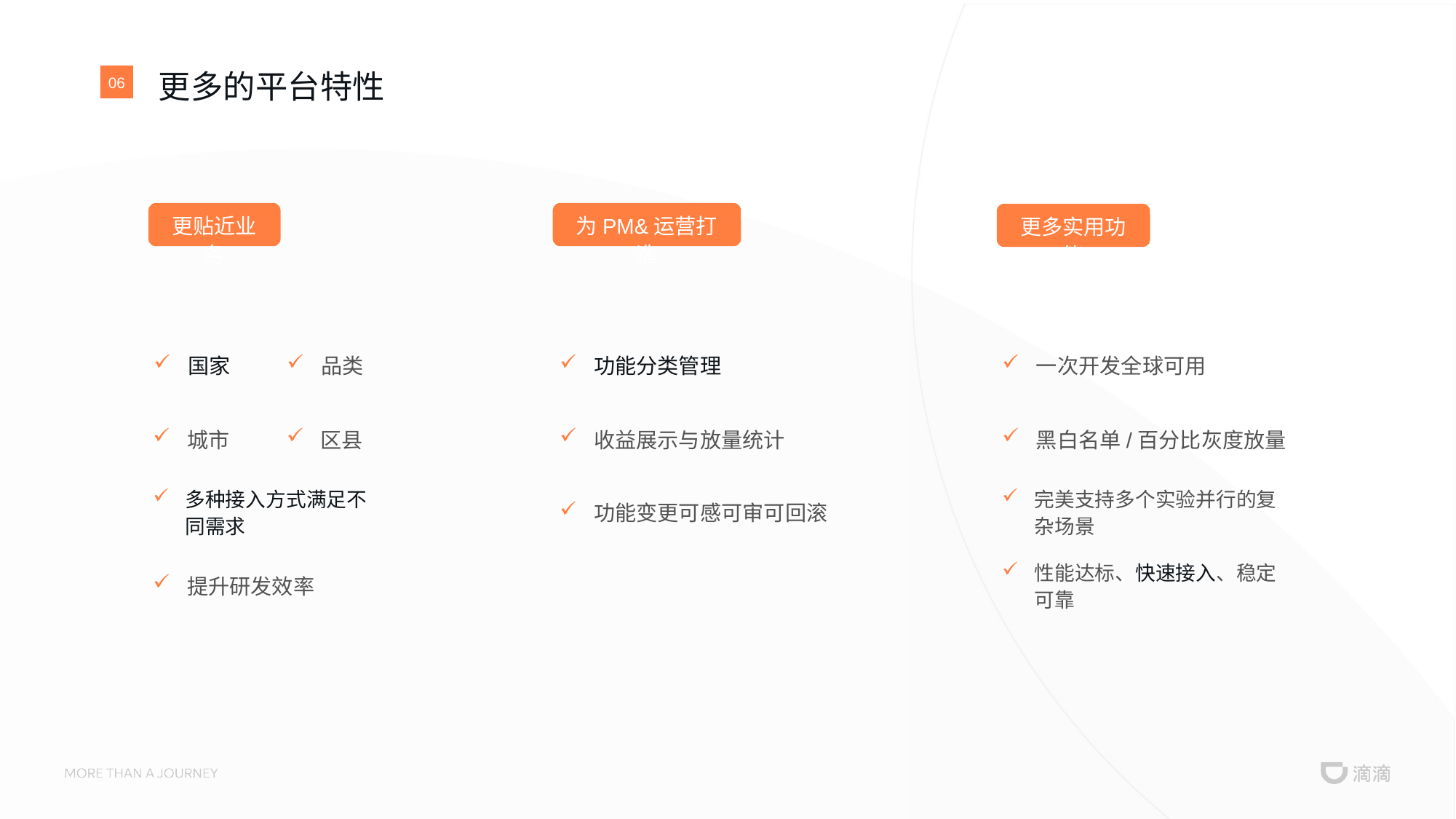

# 更多的平台特性
06
更贴近业务
国家
品类
城市
区县
多种接入方式满足不同需求
提升研发效率
为PM&运营打造
功能分类管理
收益展示与放量统计
功能变更可感可审可回滚
更多实用功能
一次开发全球可用
黑白名单/百分比灰度放量
完美支持多个实验并行的复杂场景
性能达标、快速接入、稳定可靠